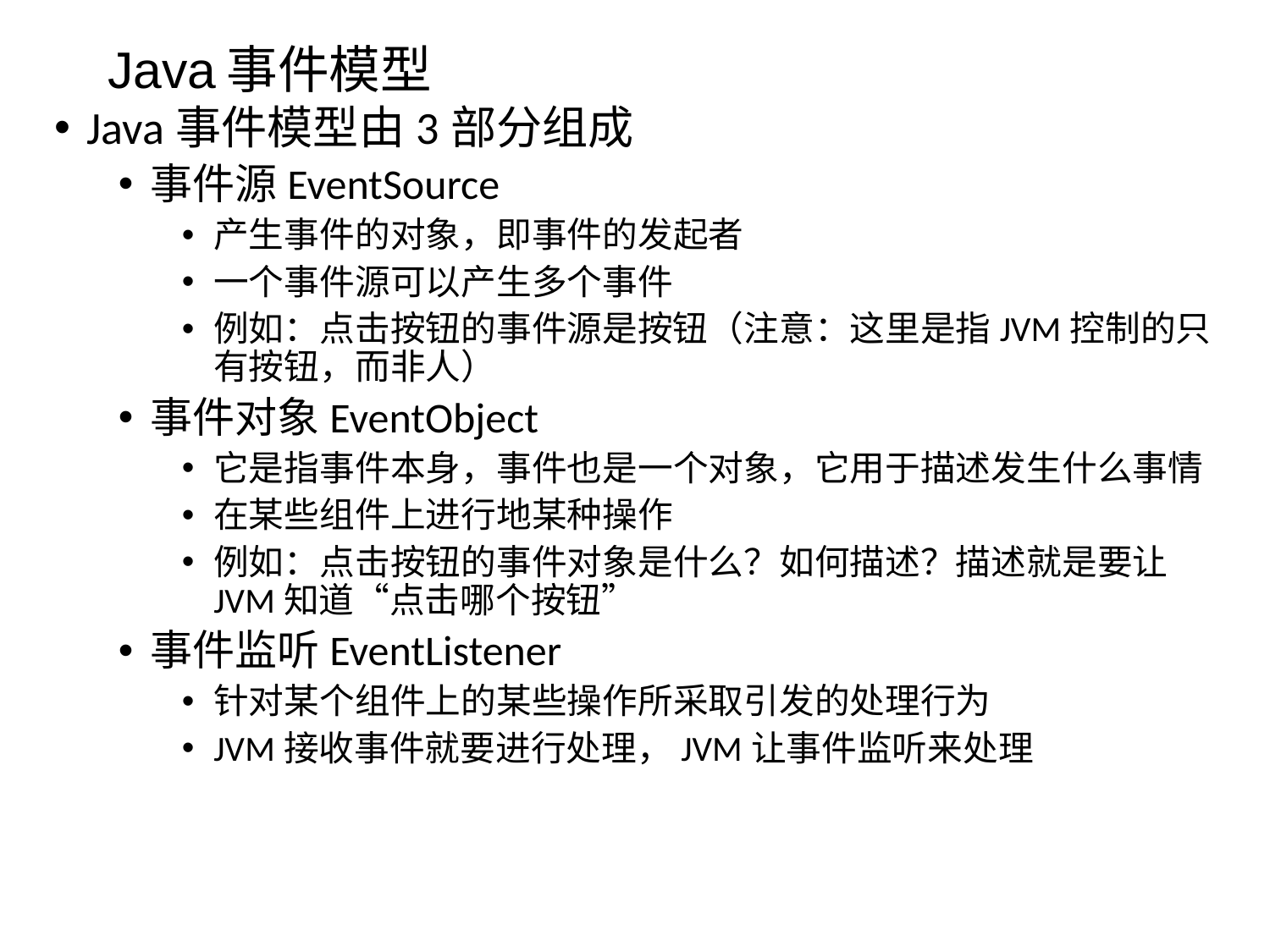

# Java事件模型
Java事件模型由3部分组成
事件源EventSource
产生事件的对象，即事件的发起者
一个事件源可以产生多个事件
例如：点击按钮的事件源是按钮（注意：这里是指JVM控制的只有按钮，而非人）
事件对象EventObject
它是指事件本身，事件也是一个对象，它用于描述发生什么事情
在某些组件上进行地某种操作
例如：点击按钮的事件对象是什么？如何描述？描述就是要让JVM知道“点击哪个按钮”
事件监听EventListener
针对某个组件上的某些操作所采取引发的处理行为
JVM接收事件就要进行处理，JVM让事件监听来处理